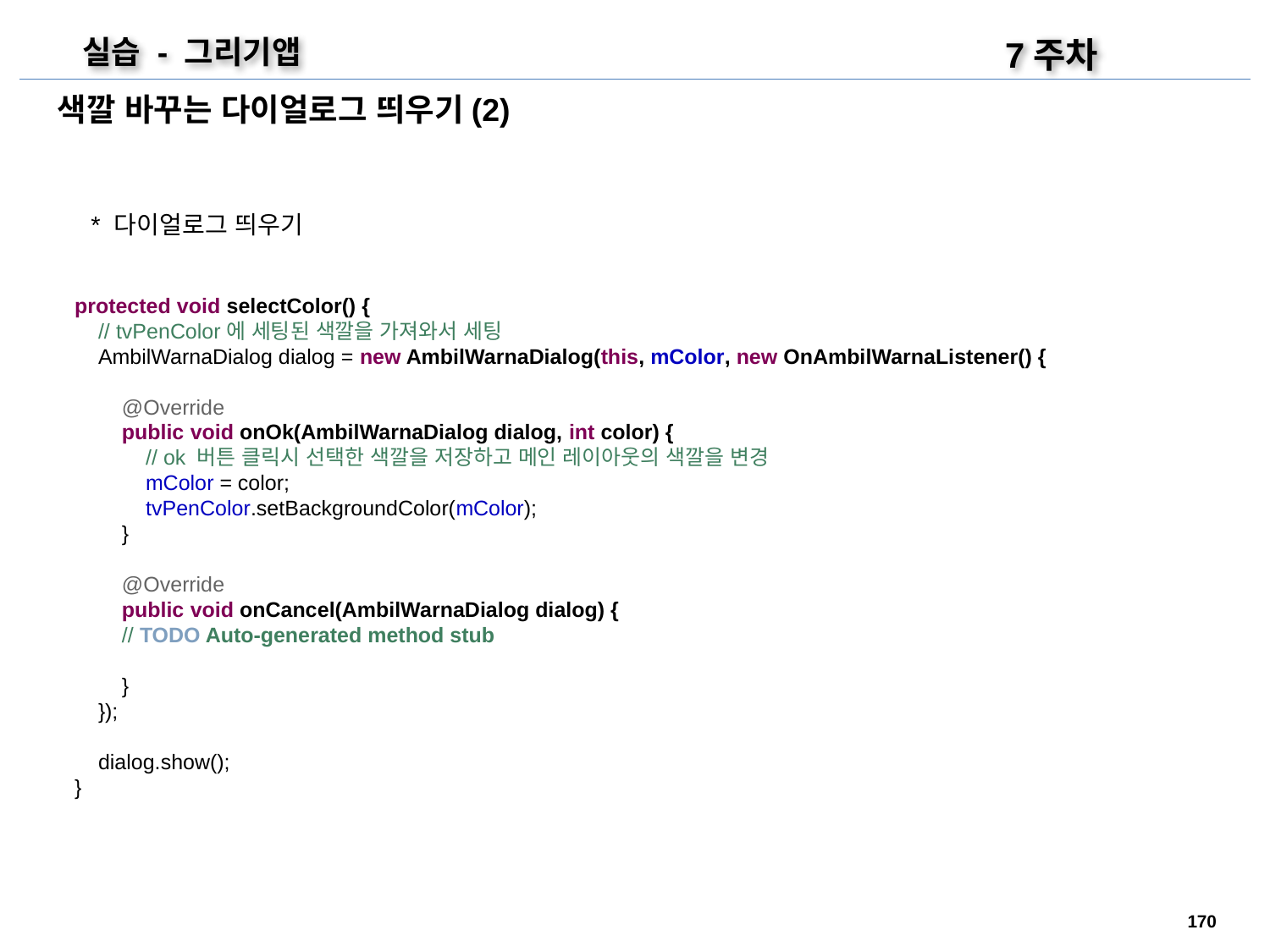

7주차
실습 - 그리기앱
색깔 바꾸는 다이얼로그 띄우기(2)
* 다이얼로그 띄우기
protected void selectColor() {
    // tvPenColor에 세팅된 색깔을 가져와서 세팅
    AmbilWarnaDialog dialog = new AmbilWarnaDialog(this, mColor, new OnAmbilWarnaListener() {

        @Override
        public void onOk(AmbilWarnaDialog dialog, int color) {
            // ok 버튼 클릭시 선택한 색깔을 저장하고 메인 레이아웃의 색깔을 변경
            mColor = color;
            tvPenColor.setBackgroundColor(mColor);
        }

        @Override
        public void onCancel(AmbilWarnaDialog dialog) {
        // TODO Auto-generated method stub

        }
    });

    dialog.show();
}